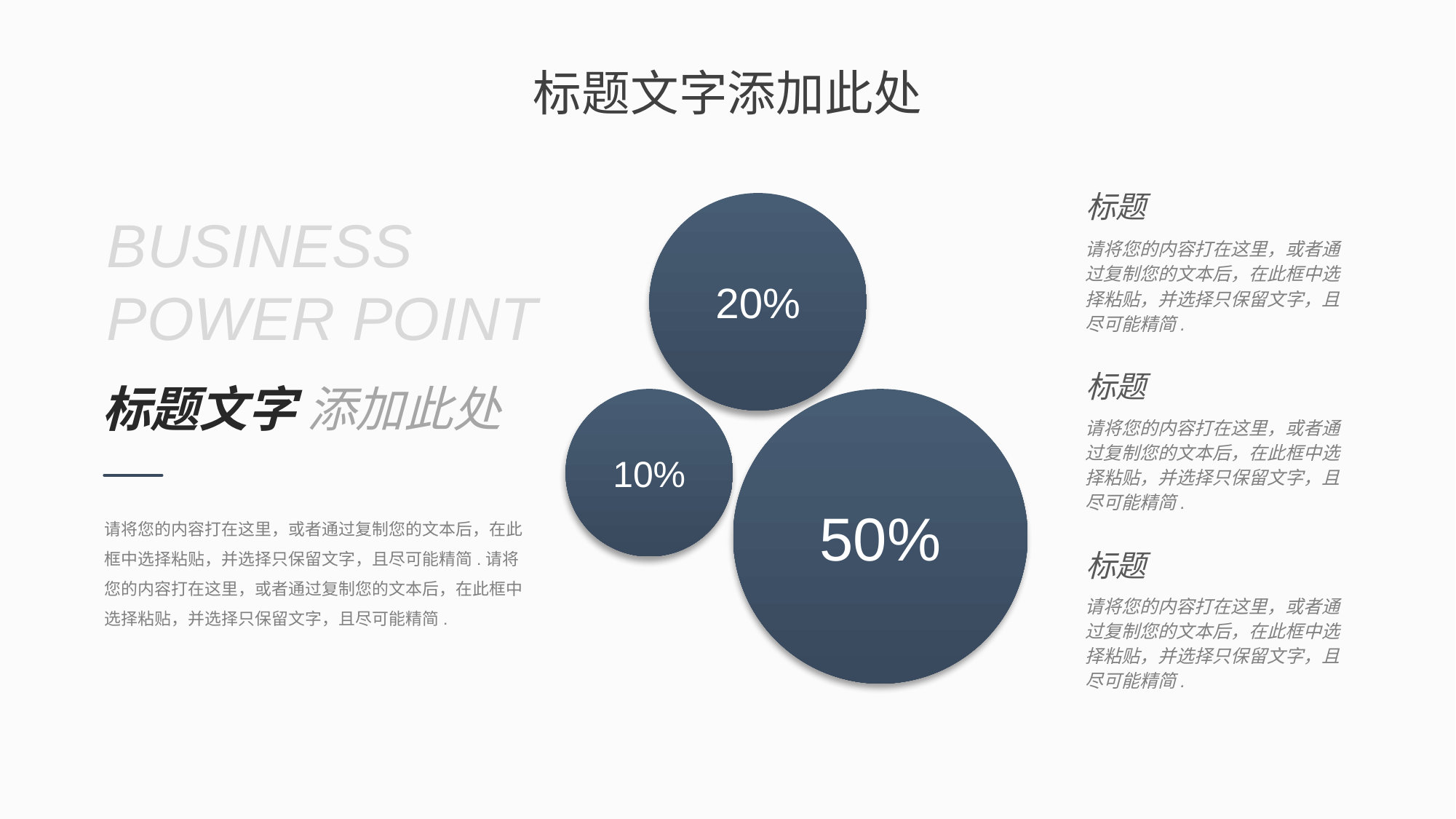

标题文字添加此处
标题
20%
10%
50%
BUSINESS
POWER POINT
请将您的内容打在这里，或者通过复制您的文本后，在此框中选择粘贴，并选择只保留文字，且尽可能精简.
标题
标题文字 添加此处
请将您的内容打在这里，或者通过复制您的文本后，在此框中选择粘贴，并选择只保留文字，且尽可能精简.请将您的内容打在这里，或者通过复制您的文本后，在此框中选择粘贴，并选择只保留文字，且尽可能精简.

请将您的内容打在这里，或者通过复制您的文本后，在此框中选择粘贴，并选择只保留文字，且尽可能精简.
标题
请将您的内容打在这里，或者通过复制您的文本后，在此框中选择粘贴，并选择只保留文字，且尽可能精简.